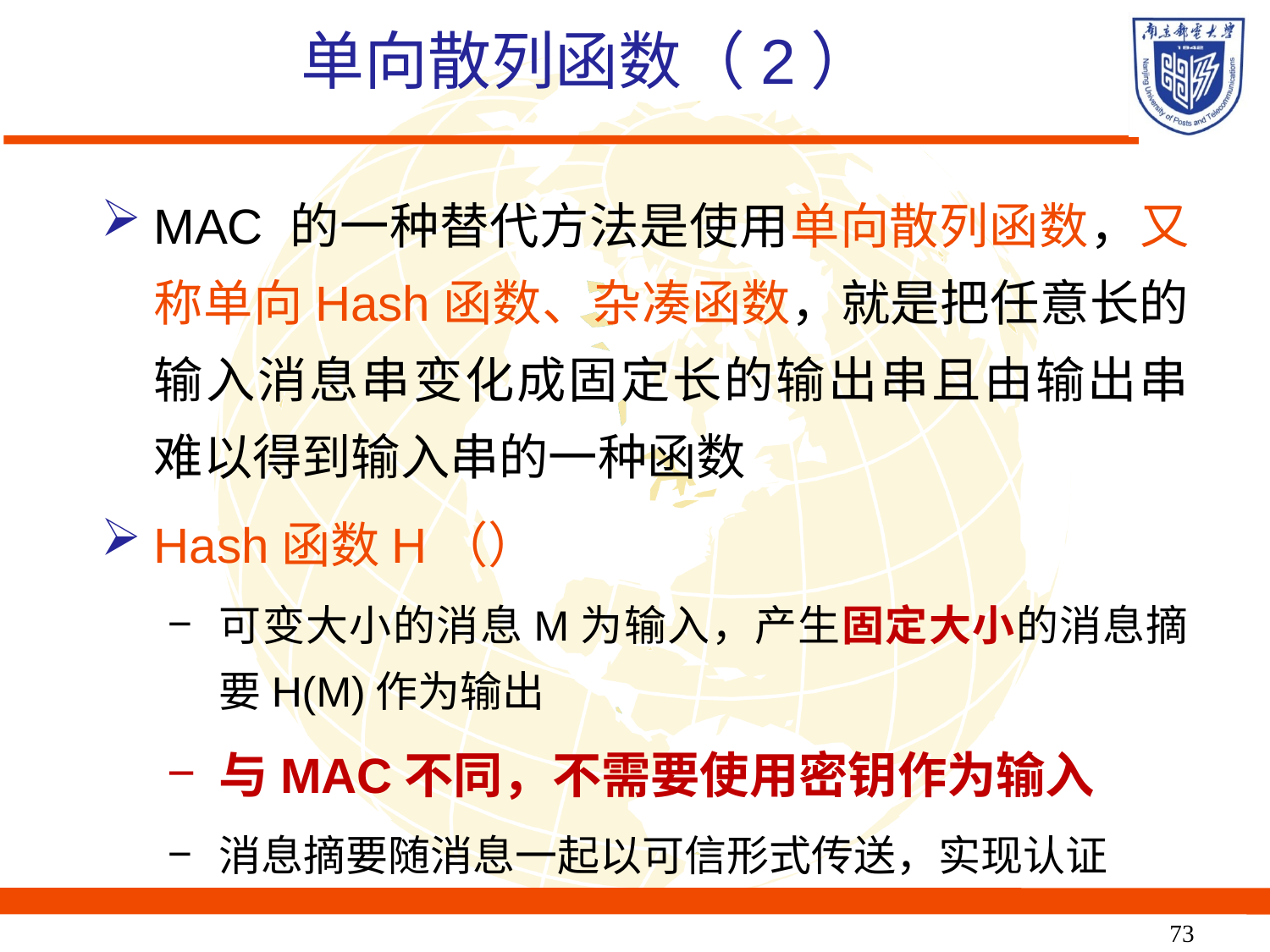

# 单向散列函数（2）
MAC 的一种替代方法是使用单向散列函数，又称单向Hash函数、杂凑函数，就是把任意长的输入消息串变化成固定长的输出串且由输出串难以得到输入串的一种函数
Hash函数H（）
可变大小的消息M为输入，产生固定大小的消息摘要H(M)作为输出
与MAC不同，不需要使用密钥作为输入
消息摘要随消息一起以可信形式传送，实现认证
73